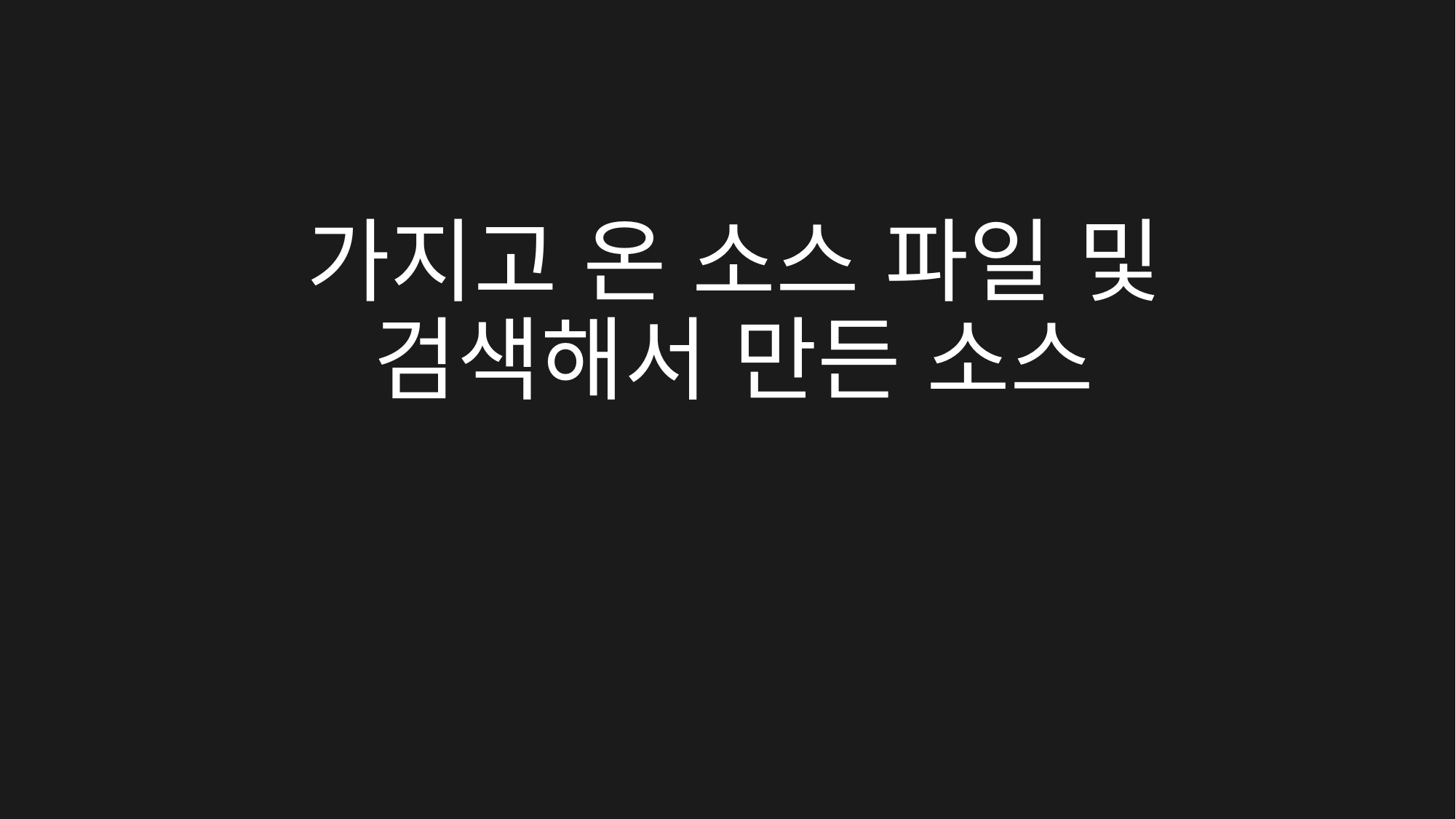

# 가지고 온 소스 파일 및 검색해서 만든 소스